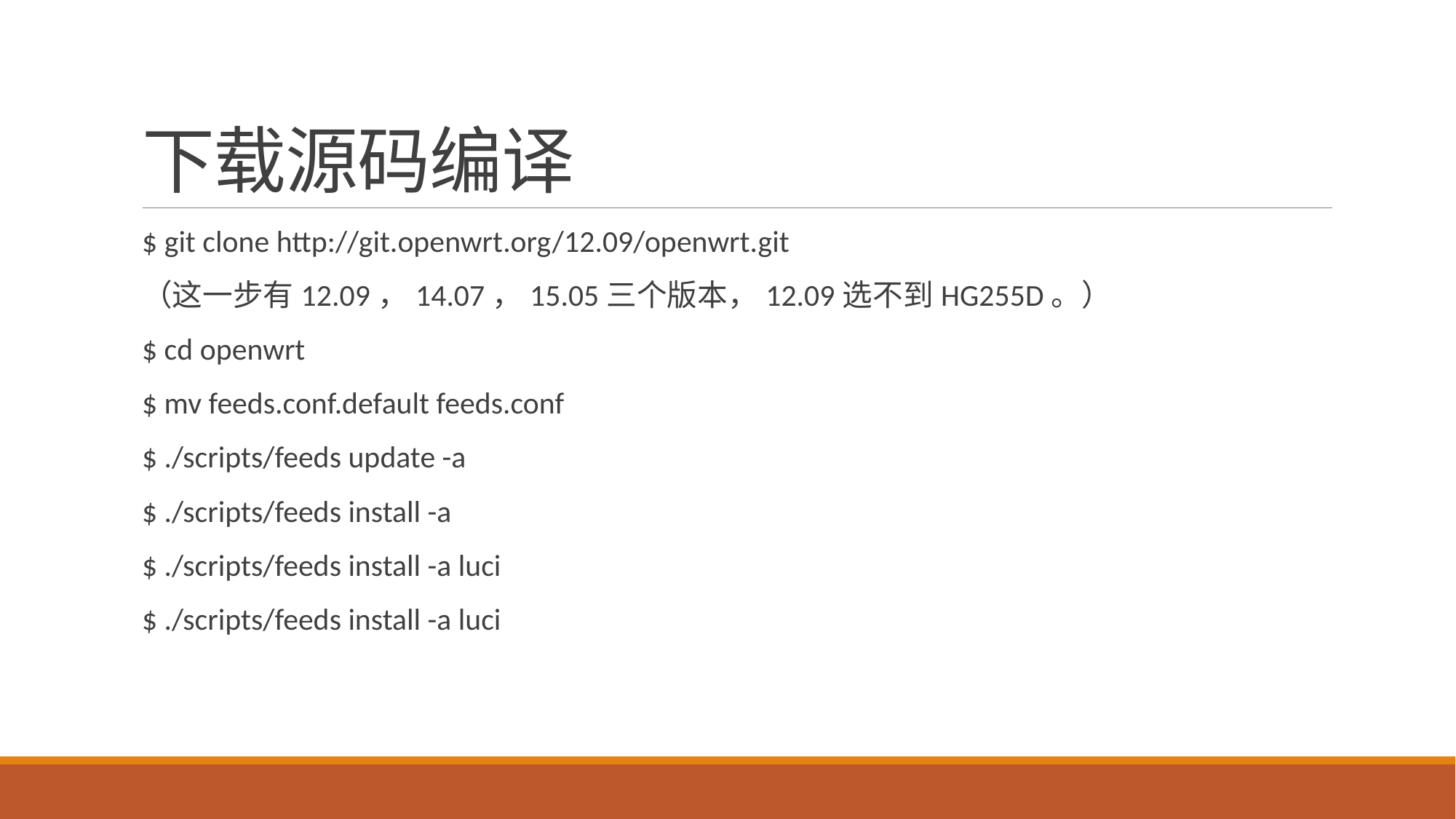

# 下载源码编译
$ git clone http://git.openwrt.org/12.09/openwrt.git
（这一步有12.09，14.07，15.05三个版本，12.09选不到HG255D。）
$ cd openwrt
$ mv feeds.conf.default feeds.conf
$ ./scripts/feeds update -a
$ ./scripts/feeds install -a
$ ./scripts/feeds install -a luci
$ ./scripts/feeds install -a luci